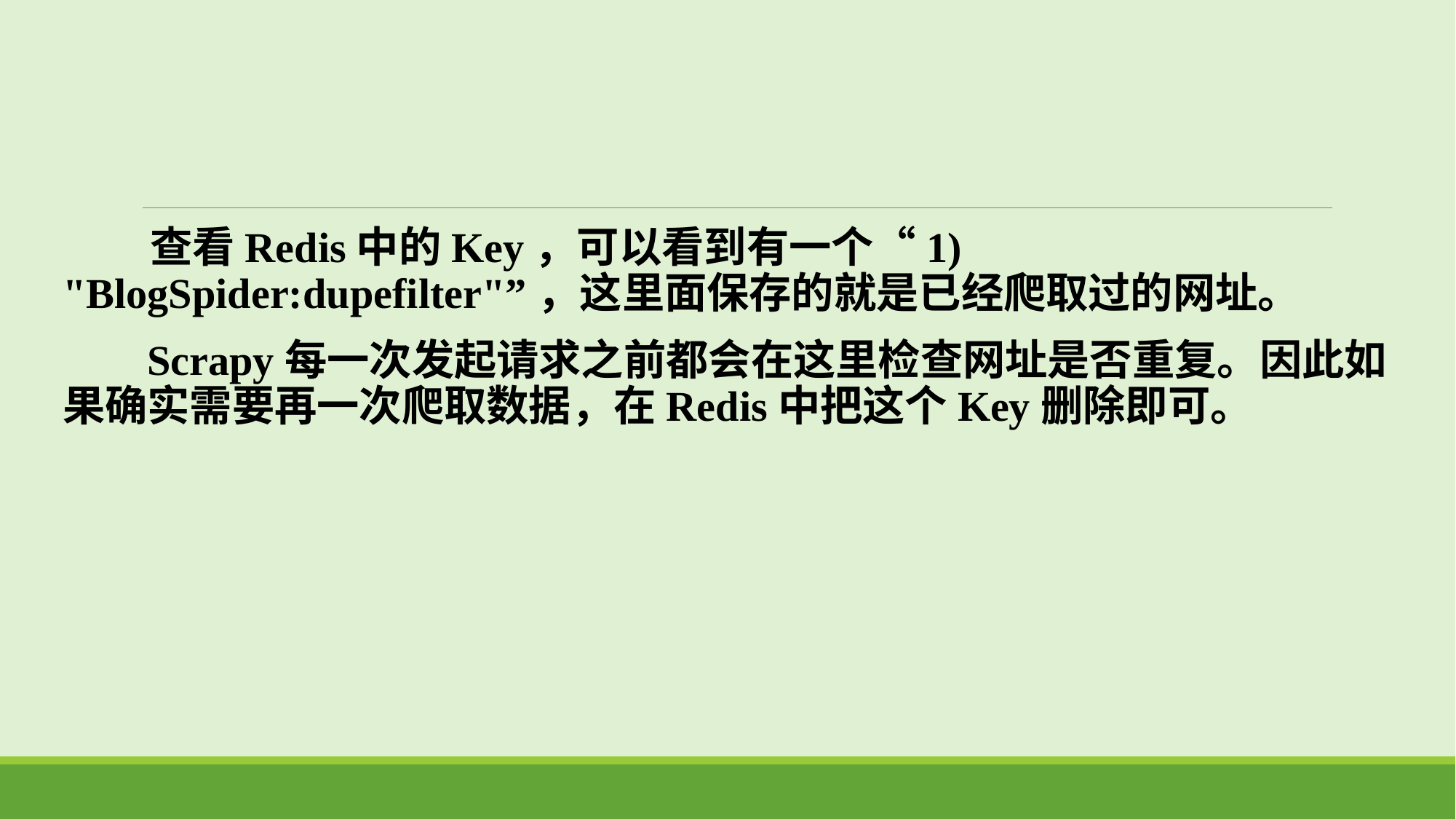

查看Redis中的Key，可以看到有一个“1) "BlogSpider:dupefilter"”，这里面保存的就是已经爬取过的网址。
        Scrapy每一次发起请求之前都会在这里检查网址是否重复。因此如果确实需要再一次爬取数据，在Redis中把这个Key删除即可。